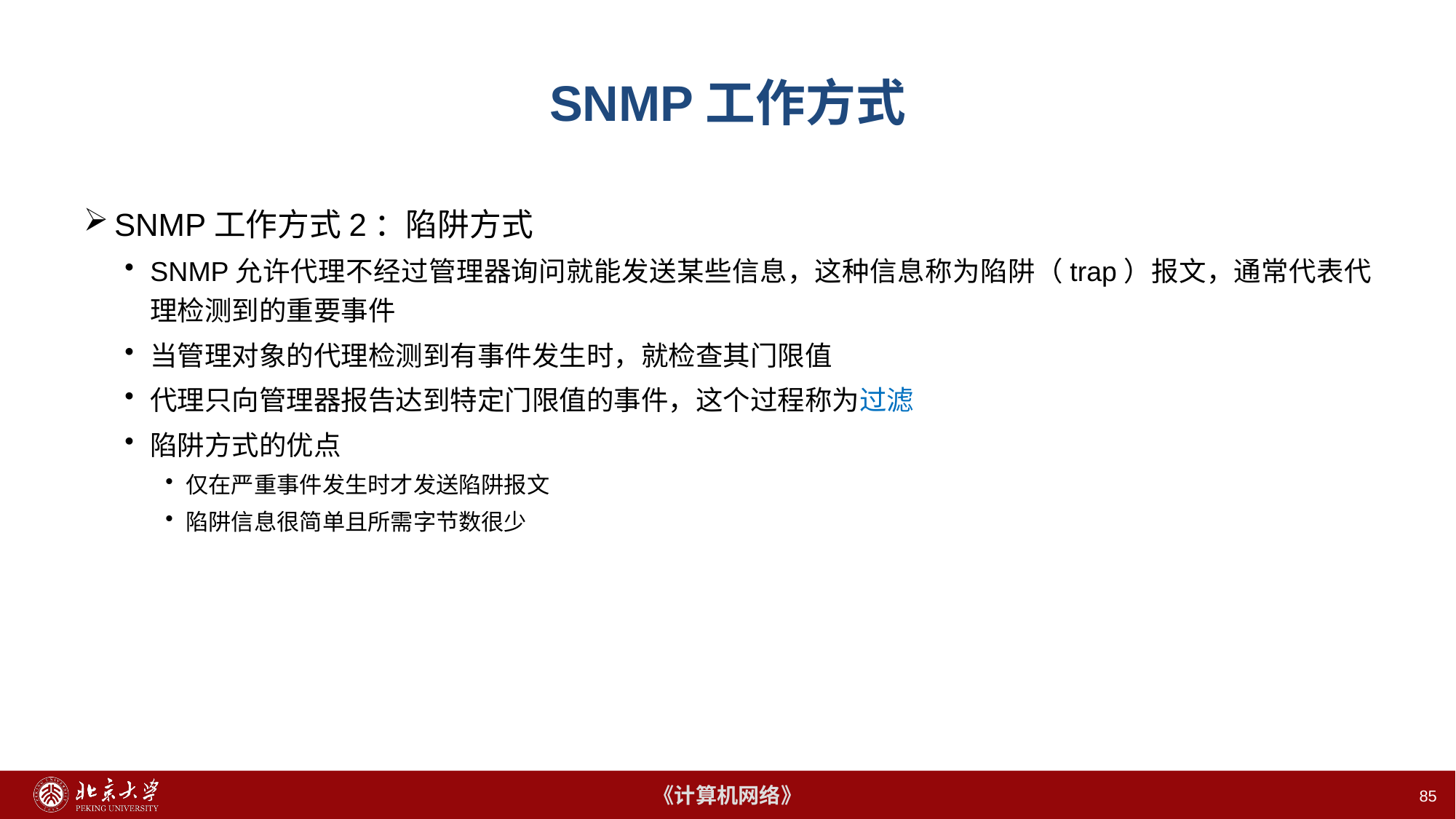

85
# SNMP工作方式
SNMP工作方式2：陷阱方式
SNMP允许代理不经过管理器询问就能发送某些信息，这种信息称为陷阱（trap）报文，通常代表代理检测到的重要事件
当管理对象的代理检测到有事件发生时，就检查其门限值
代理只向管理器报告达到特定门限值的事件，这个过程称为过滤
陷阱方式的优点
仅在严重事件发生时才发送陷阱报文
陷阱信息很简单且所需字节数很少